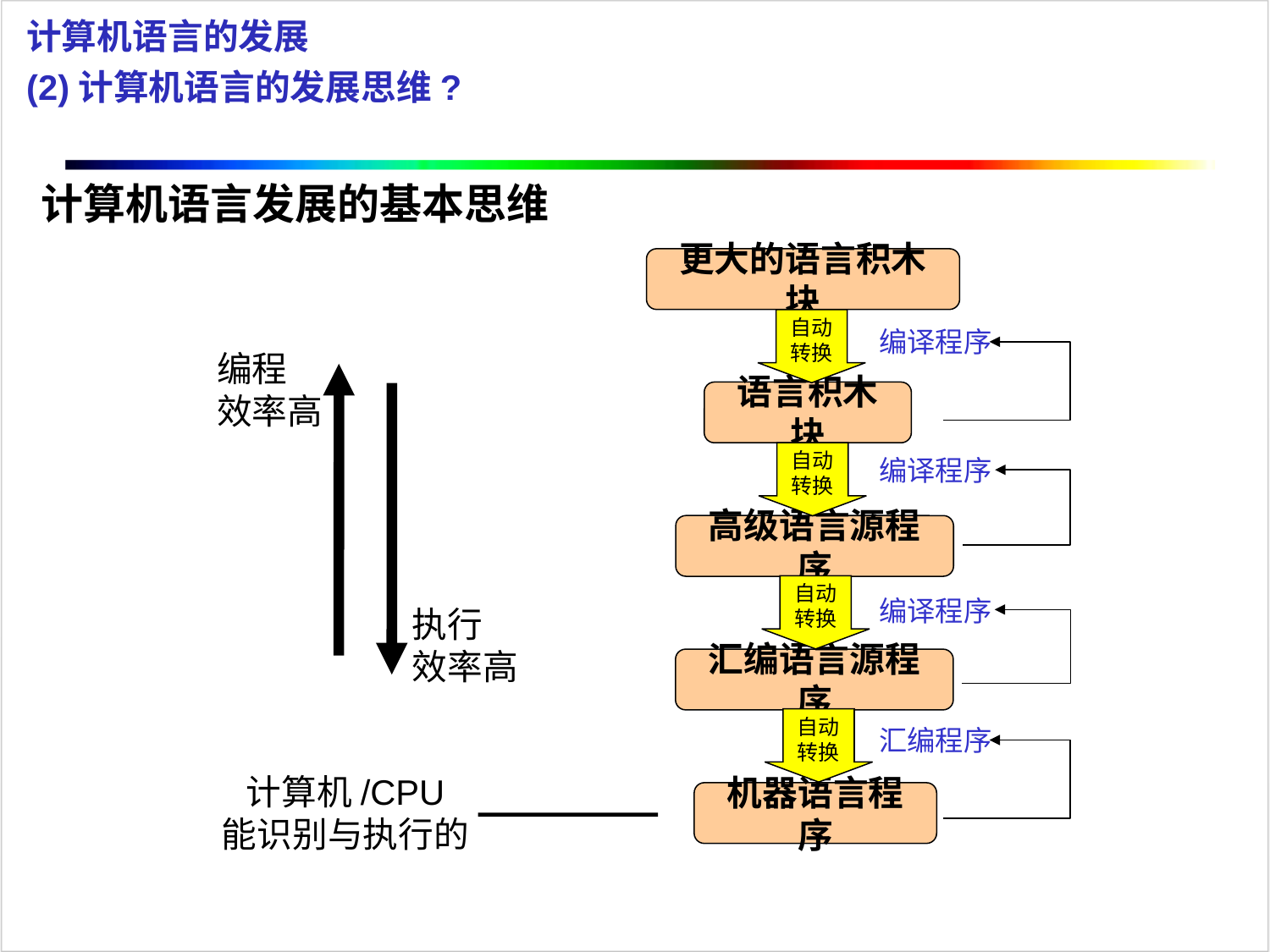

计算机语言的发展
(2)计算机语言的发展思维?
计算机语言发展的基本思维
更大的语言积木块
自动
转换
编译程序

编程
效率高

语言积木块
自动
转换

执行
效率高
编译程序

高级语言源程序
自动
转换
编译程序

汇编语言源程序
自动
转换
汇编程序

计算机/CPU
能识别与执行的
机器语言程序